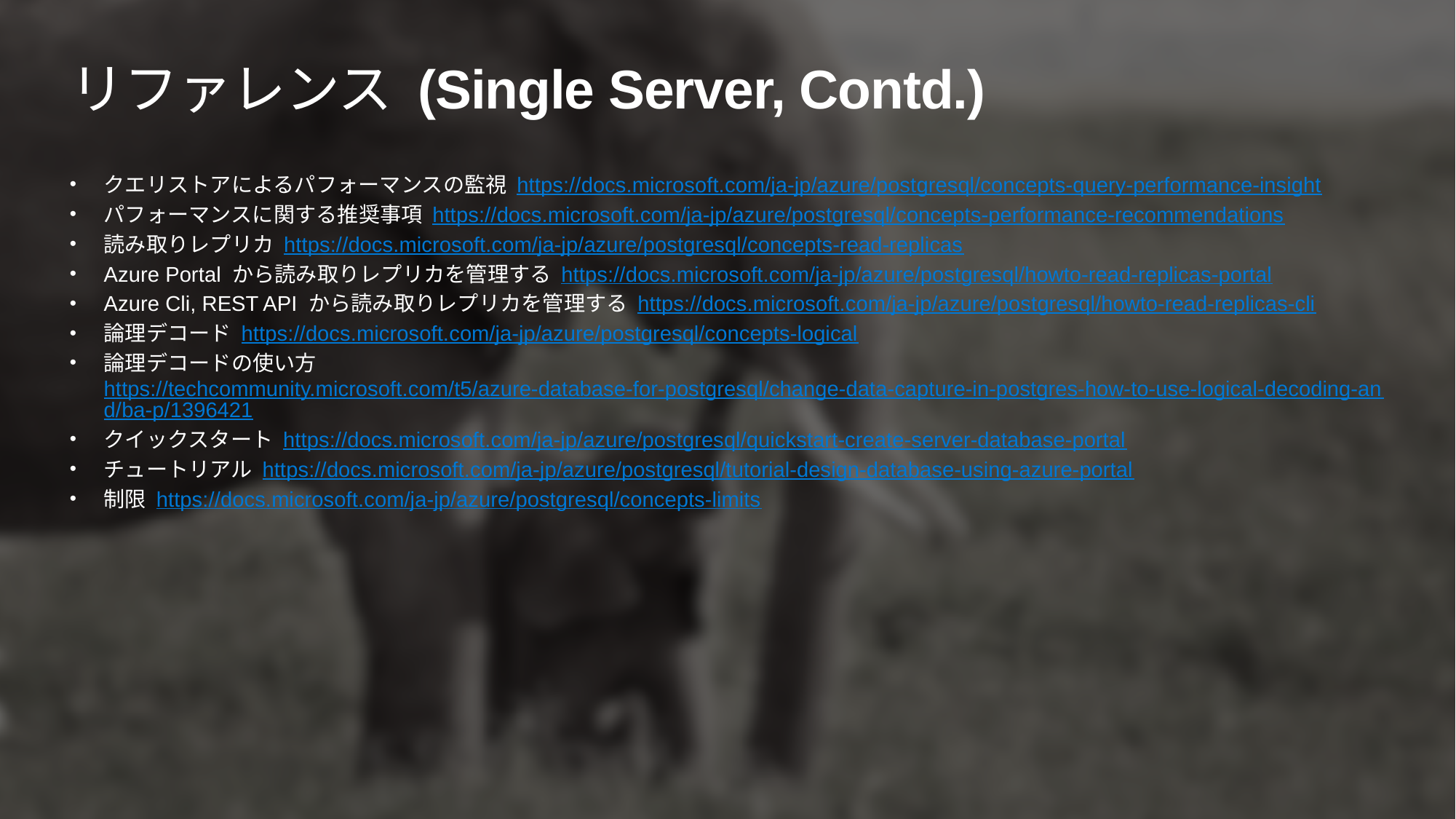

# リファレンス (Single Server, Contd.)
クエリストアによるパフォーマンスの監視 https://docs.microsoft.com/ja-jp/azure/postgresql/concepts-query-performance-insight
パフォーマンスに関する推奨事項 https://docs.microsoft.com/ja-jp/azure/postgresql/concepts-performance-recommendations
読み取りレプリカ https://docs.microsoft.com/ja-jp/azure/postgresql/concepts-read-replicas
Azure Portal から読み取りレプリカを管理する https://docs.microsoft.com/ja-jp/azure/postgresql/howto-read-replicas-portal
Azure Cli, REST API から読み取りレプリカを管理する https://docs.microsoft.com/ja-jp/azure/postgresql/howto-read-replicas-cli
論理デコード https://docs.microsoft.com/ja-jp/azure/postgresql/concepts-logical
論理デコードの使い方 https://techcommunity.microsoft.com/t5/azure-database-for-postgresql/change-data-capture-in-postgres-how-to-use-logical-decoding-and/ba-p/1396421
クイックスタート https://docs.microsoft.com/ja-jp/azure/postgresql/quickstart-create-server-database-portal
チュートリアル https://docs.microsoft.com/ja-jp/azure/postgresql/tutorial-design-database-using-azure-portal
制限 https://docs.microsoft.com/ja-jp/azure/postgresql/concepts-limits